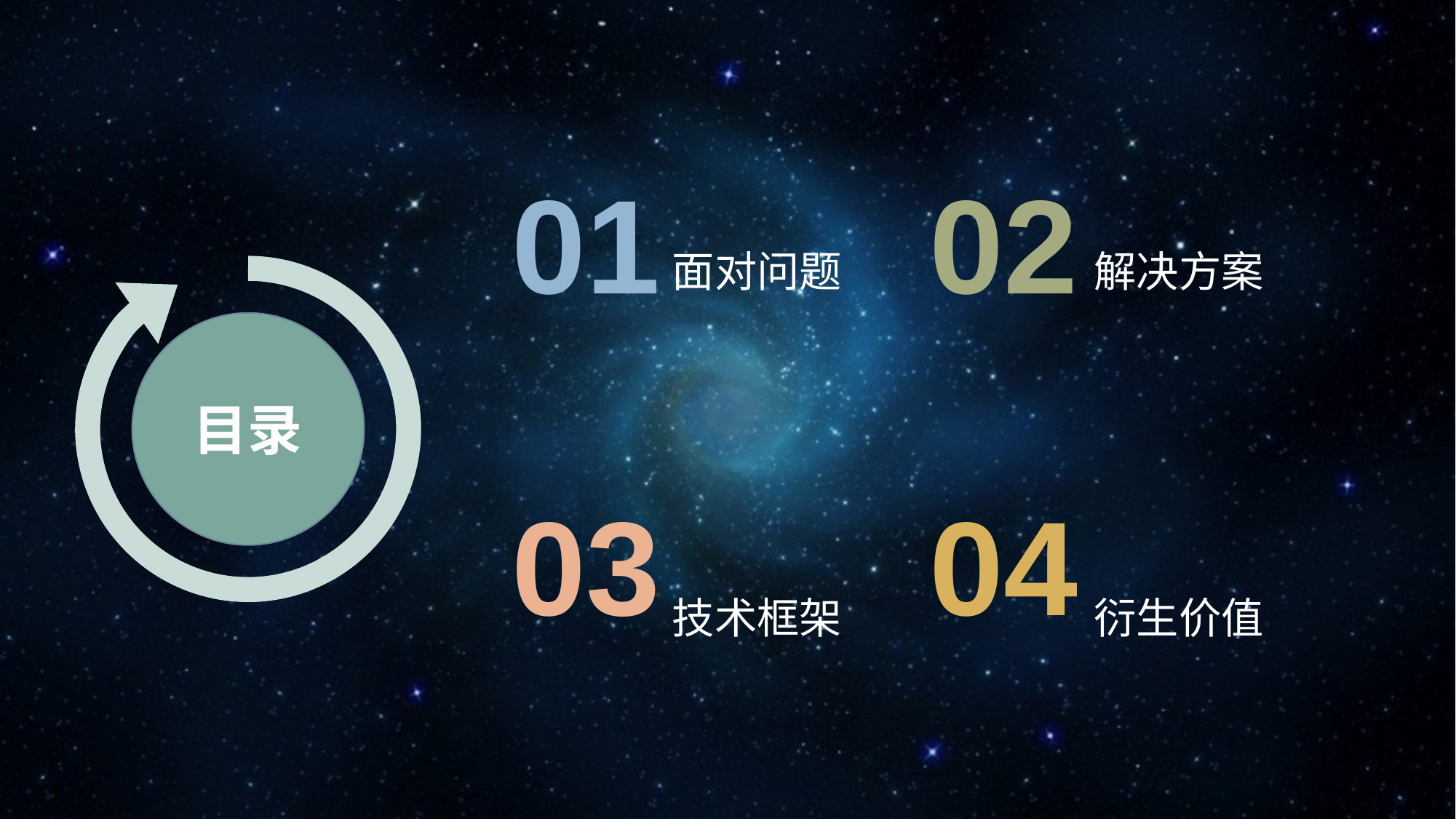

01
02
面对问题
解决方案

目录
03
04
技术框架
衍生价值